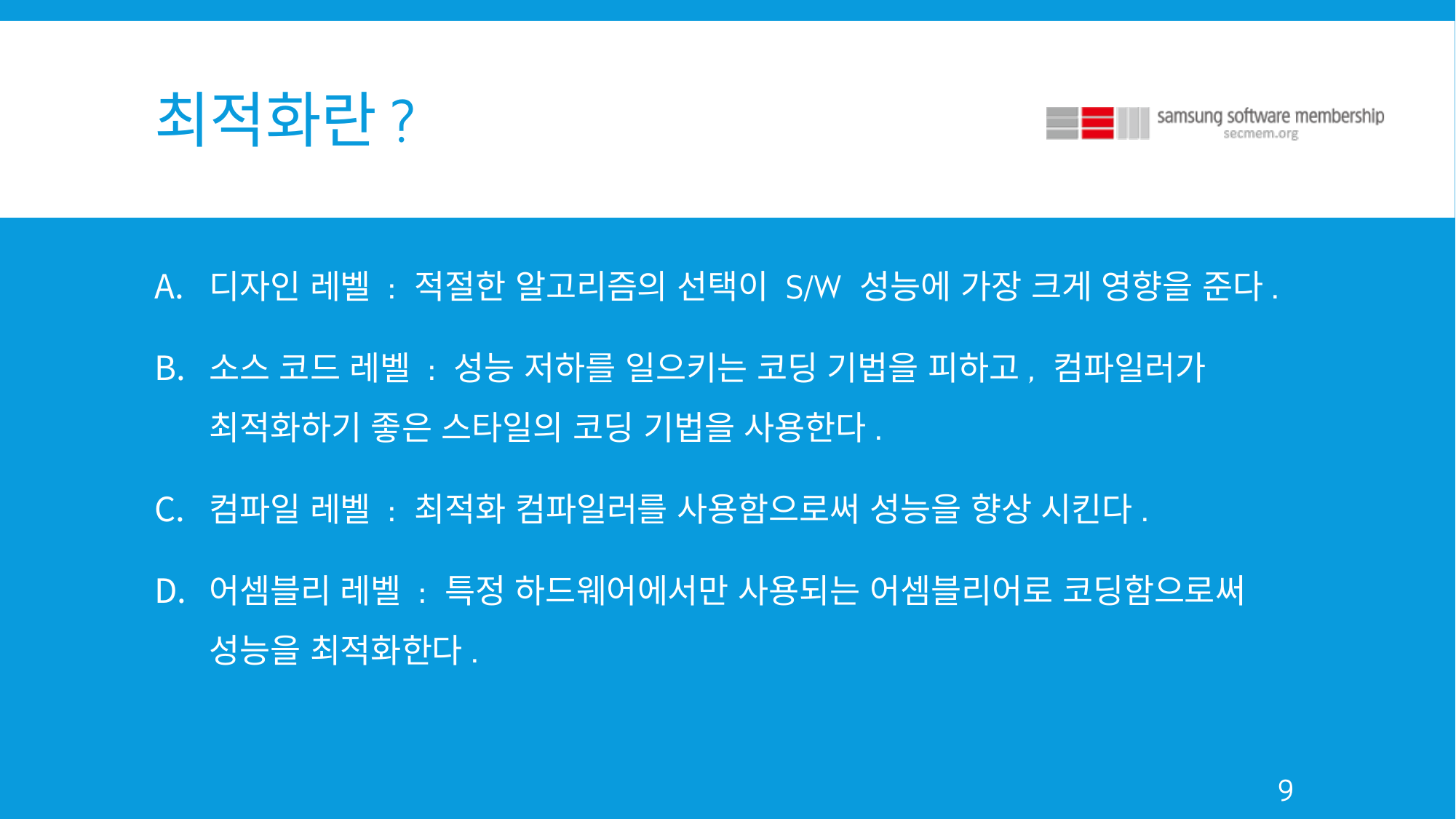

# 최적화란?
디자인 레벨 : 적절한 알고리즘의 선택이 S/W 성능에 가장 크게 영향을 준다.
소스 코드 레벨 : 성능 저하를 일으키는 코딩 기법을 피하고, 컴파일러가 최적화하기 좋은 스타일의 코딩 기법을 사용한다.
컴파일 레벨 : 최적화 컴파일러를 사용함으로써 성능을 향상 시킨다.
어셈블리 레벨 : 특정 하드웨어에서만 사용되는 어셈블리어로 코딩함으로써 성능을 최적화한다.
9